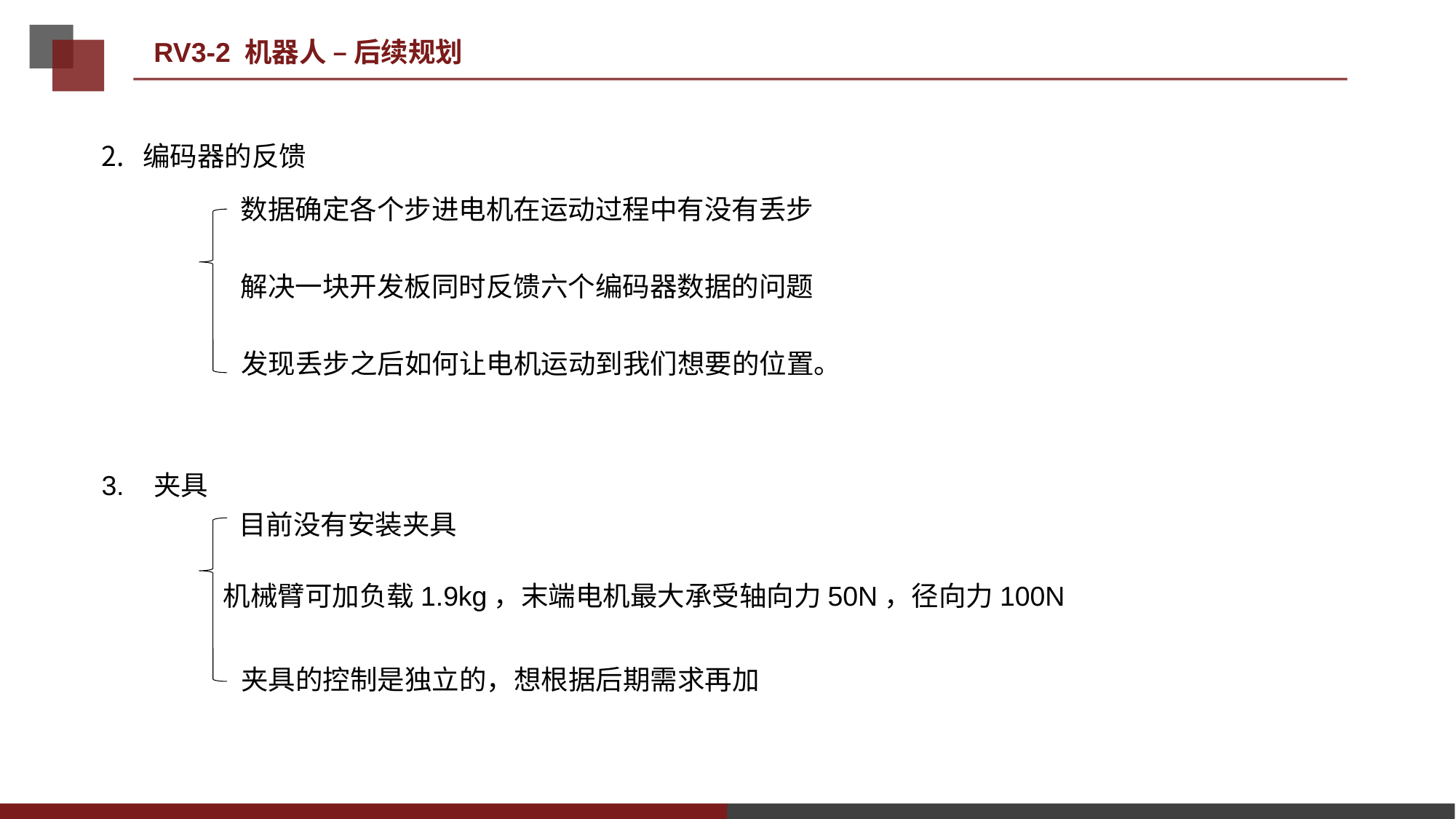

RV3-2 机器人 – 后续规划
编码器的反馈
数据确定各个步进电机在运动过程中有没有丢步

解决一块开发板同时反馈六个编码器数据的问题
发现丢步之后如何让电机运动到我们想要的位置。
3.   夹具
目前没有安装夹具

机械臂可加负载1.9kg，末端电机最大承受轴向力50N，径向力100N
夹具的控制是独立的，想根据后期需求再加